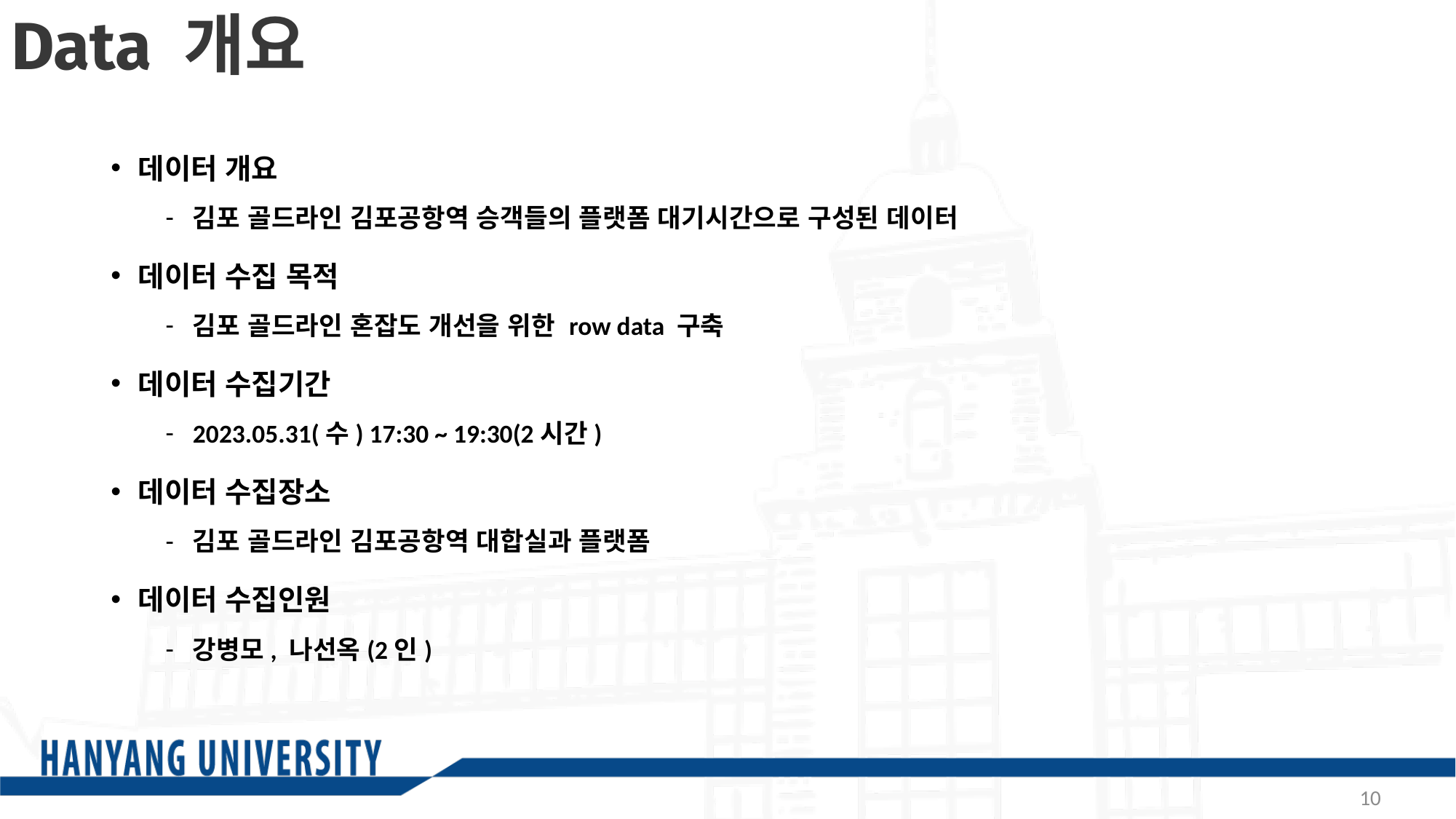

Data 개요
데이터 개요
김포 골드라인 김포공항역 승객들의 플랫폼 대기시간으로 구성된 데이터
데이터 수집 목적
김포 골드라인 혼잡도 개선을 위한 row data 구축
데이터 수집기간
2023.05.31(수) 17:30 ~ 19:30(2시간)
데이터 수집장소
김포 골드라인 김포공항역 대합실과 플랫폼
데이터 수집인원
강병모, 나선옥(2인)

10